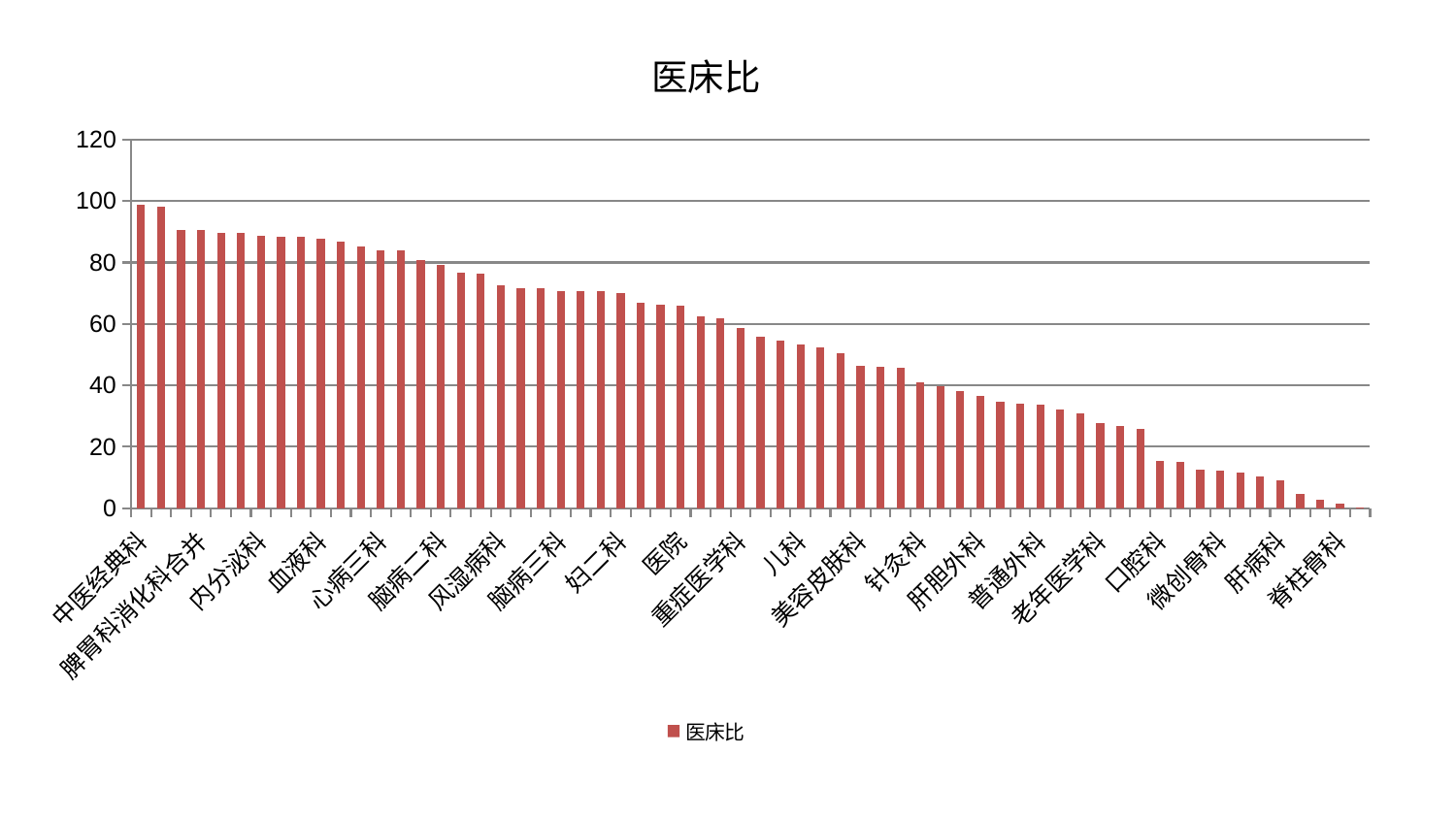

### Chart: 医床比

| Category | 医床比 |
|---|---|
| 中医经典科 | 98.66169298983836 |
| 治未病中心 | 98.06862361588982 |
| 小儿骨科 | 90.60532573503986 |
| 脾胃科消化科合并 | 90.45556370893648 |
| 呼吸内科 | 89.59906900924615 |
| 胸外科 | 89.55422751210405 |
| 内分泌科 | 88.66330028999978 |
| 肛肠科 | 88.48840591614879 |
| 东区肾病科 | 88.27263964939675 |
| 血液科 | 87.73640462420467 |
| 乳腺甲状腺外科 | 86.92787416930356 |
| 心病一科 | 85.09226271997221 |
| 心病三科 | 84.10945237476828 |
| 运动损伤骨科 | 84.03249791881655 |
| 皮肤科 | 80.88339156537533 |
| 脑病二科 | 79.1359963496048 |
| 推拿科 | 76.81252721257057 |
| 显微骨科 | 76.30442159865626 |
| 风湿病科 | 72.47843771913318 |
| 神经内科 | 71.79849309541888 |
| 肾病科 | 71.56299248011213 |
| 脑病三科 | 70.81548556641923 |
| 中医外治中心 | 70.71056030925253 |
| 周围血管科 | 70.62653229096732 |
| 妇二科 | 69.90510604301518 |
| 肾脏内科 | 66.80603543025308 |
| 综合内科 | 66.32249066386721 |
| 医院 | 65.8233901774069 |
| 心血管内科 | 62.57682788748053 |
| 骨科 | 61.75999459184733 |
| 重症医学科 | 58.74881094070232 |
| 创伤骨科 | 55.96102287950207 |
| 关节骨科 | 54.59934161759463 |
| 儿科 | 53.26325384594384 |
| 东区重症医学科 | 52.318992678064234 |
| 妇科妇二科合并 | 50.36389702473565 |
| 美容皮肤科 | 46.3688767873345 |
| 消化内科 | 46.04334647679011 |
| 脾胃病科 | 45.88323775854866 |
| 针灸科 | 40.99311430351227 |
| 西区重症医学科 | 39.7313904284798 |
| 泌尿外科 | 38.02778626642238 |
| 肝胆外科 | 36.49328610165463 |
| 脑病一科 | 34.56146640761926 |
| 产科 | 34.077433947369286 |
| 普通外科 | 33.773690707317726 |
| 康复科 | 31.98763210769926 |
| 心病二科 | 30.772711446949973 |
| 老年医学科 | 27.651491359967316 |
| 男科 | 26.928636978750163 |
| 小儿推拿科 | 25.846308720290125 |
| 口腔科 | 15.26994740808616 |
| 肿瘤内科 | 15.177905279566794 |
| 耳鼻喉科 | 12.699361279200282 |
| 微创骨科 | 12.333365053626366 |
| 妇科 | 11.544147828835637 |
| 心病四科 | 10.431324012835619 |
| 肝病科 | 9.129624065507791 |
| 身心医学科 | 4.574901884492455 |
| 神经外科 | 2.7995240075165517 |
| 脊柱骨科 | 1.5793700693543578 |
| 眼科 | 0.36794491194123147 |
238